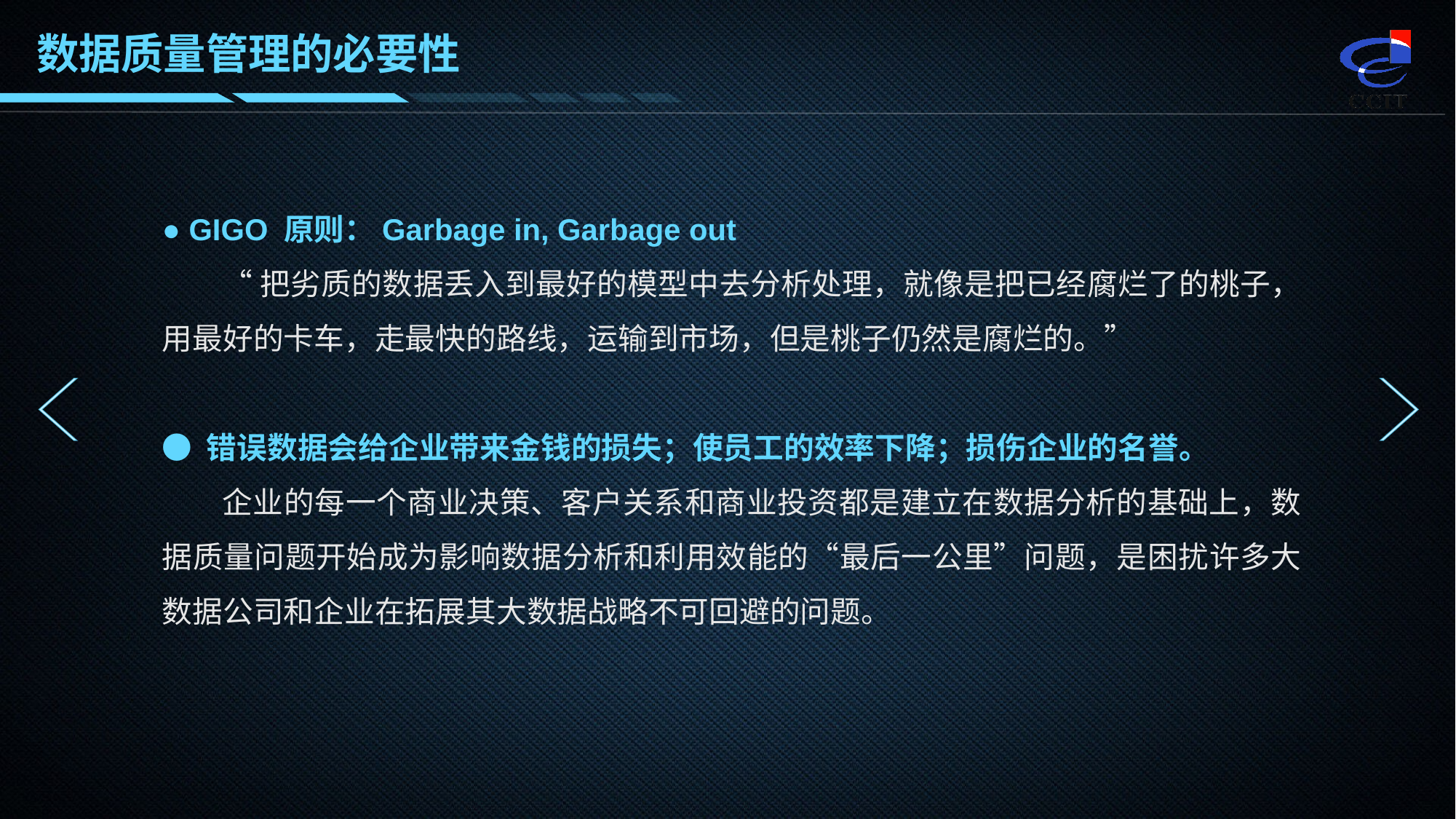

数据质量管理的必要性
● GIGO 原则：Garbage in, Garbage out
“把劣质的数据丢入到最好的模型中去分析处理，就像是把已经腐烂了的桃子，用最好的卡车，走最快的路线，运输到市场，但是桃子仍然是腐烂的。”

● 错误数据会给企业带来金钱的损失；使员工的效率下降；损伤企业的名誉。
企业的每一个商业决策、客户关系和商业投资都是建立在数据分析的基础上，数据质量问题开始成为影响数据分析和利用效能的“最后一公里”问题，是困扰许多大数据公司和企业在拓展其大数据战略不可回避的问题。